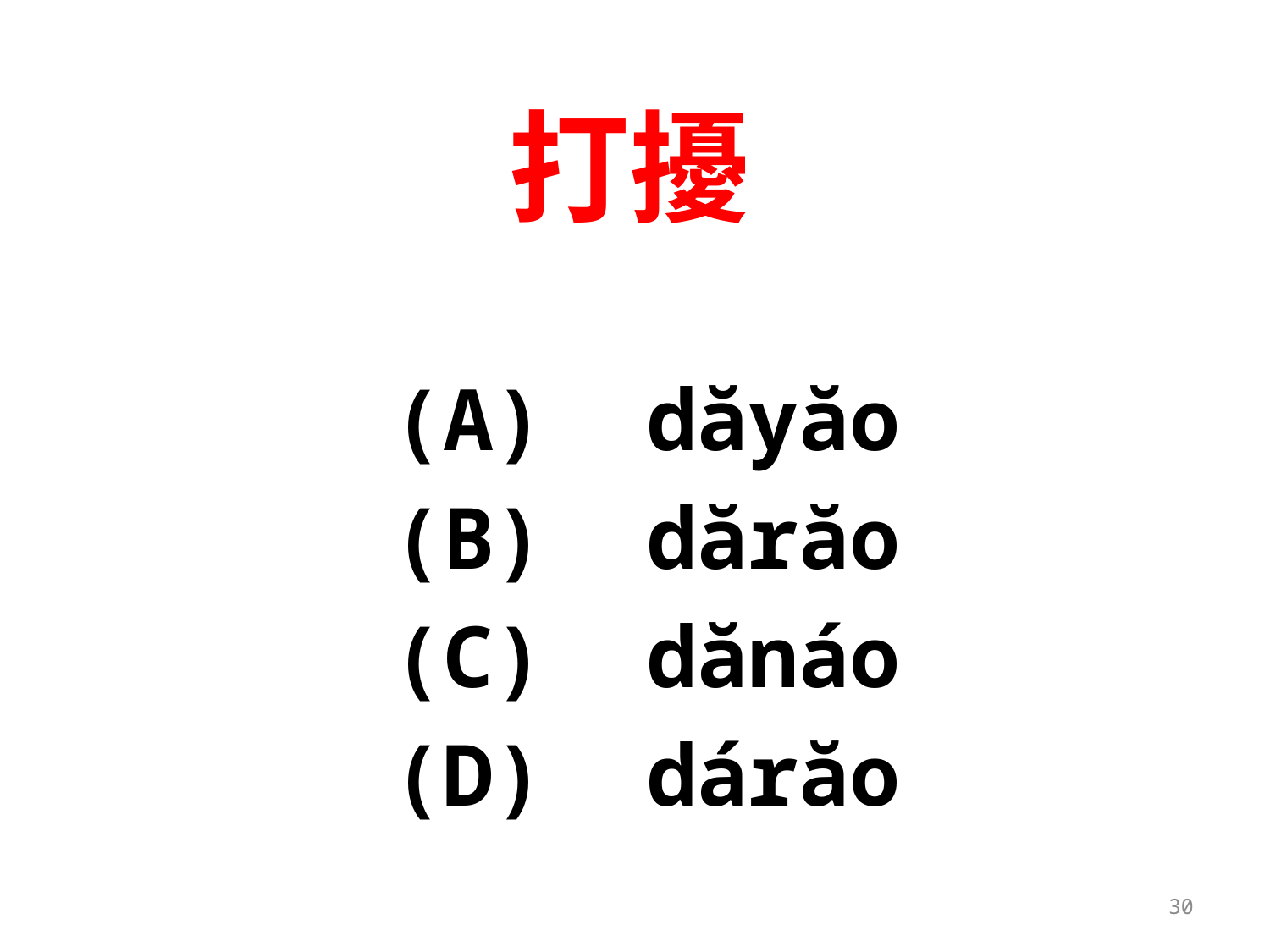

# 打擾
		(A)	dăyăo
		(B)	dărăo
		(C)	dănáo
		(D)	dárăo
30